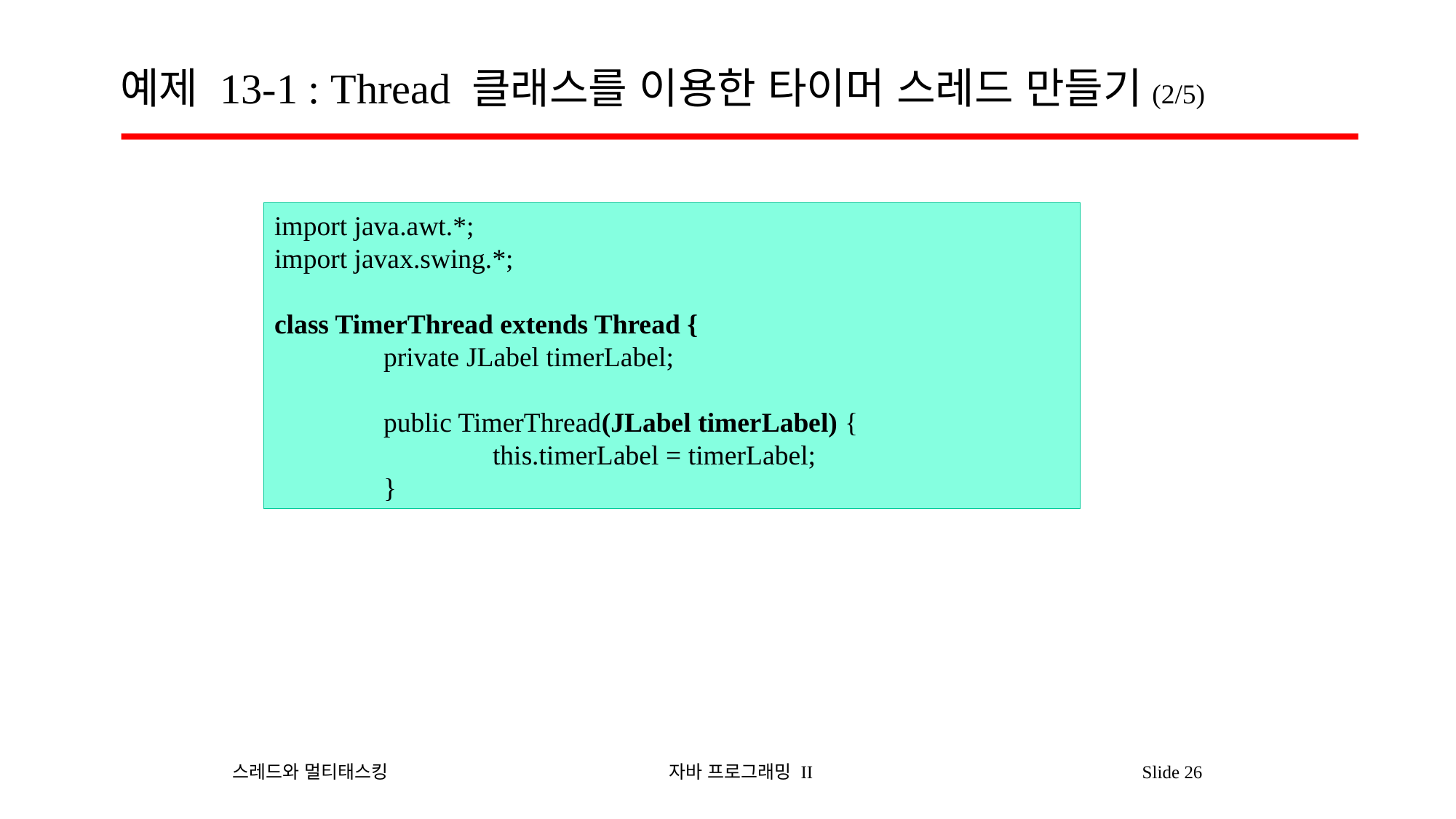

# 예제 13-1 : Thread 클래스를 이용한 타이머 스레드 만들기(2/5)
import java.awt.*;
import javax.swing.*;

class TimerThread extends Thread {
	private JLabel timerLabel;

	public TimerThread(JLabel timerLabel) {
		this.timerLabel = timerLabel;
	}